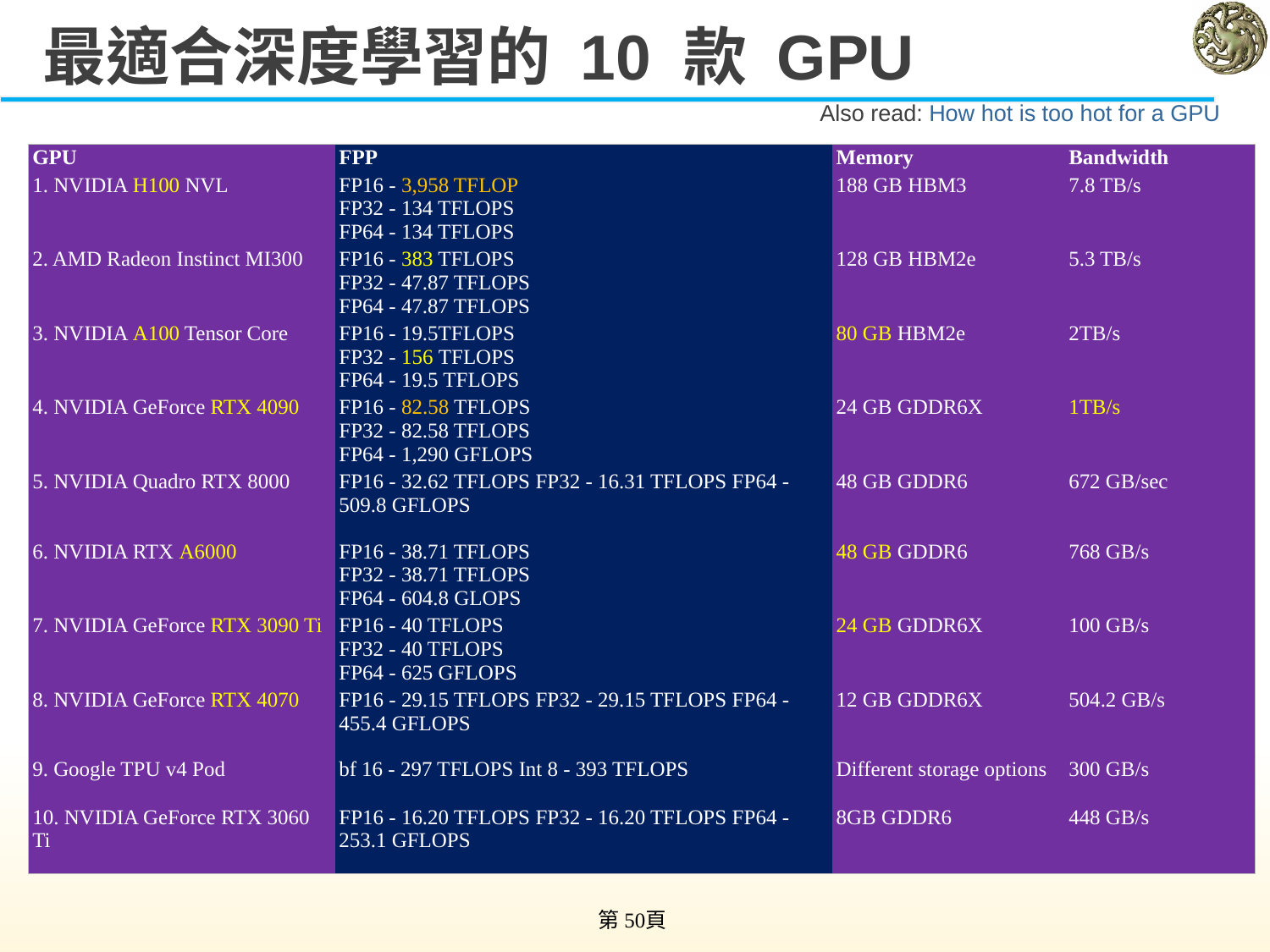

# 最適合深度學習的 10 款 GPU
Also read: How hot is too hot for a GPU
| GPU | FPP | Memory | Bandwidth |
| --- | --- | --- | --- |
| 1. NVIDIA H100 NVL | FP16 - 3,958 TFLOP FP32 - 134 TFLOPS FP64 - 134 TFLOPS | 188 GB HBM3 | 7.8 TB/s |
| 2. AMD Radeon Instinct MI300 | FP16 - 383 TFLOPS FP32 - 47.87 TFLOPS FP64 - 47.87 TFLOPS | 128 GB HBM2e | 5.3 TB/s |
| 3. NVIDIA A100 Tensor Core | FP16 - 19.5TFLOPS FP32 - 156 TFLOPS FP64 - 19.5 TFLOPS | 80 GB HBM2e | 2TB/s |
| 4. NVIDIA GeForce RTX 4090 | FP16 - 82.58 TFLOPS FP32 - 82.58 TFLOPS FP64 - 1,290 GFLOPS | 24 GB GDDR6X | 1TB/s |
| 5. NVIDIA Quadro RTX 8000 | FP16 - 32.62 TFLOPS FP32 - 16.31 TFLOPS FP64 - 509.8 GFLOPS | 48 GB GDDR6 | 672 GB/sec |
| 6. NVIDIA RTX A6000 | FP16 - 38.71 TFLOPS FP32 - 38.71 TFLOPS FP64 - 604.8 GLOPS | 48 GB GDDR6 | 768 GB/s |
| 7. NVIDIA GeForce RTX 3090 Ti | FP16 - 40 TFLOPS FP32 - 40 TFLOPS FP64 - 625 GFLOPS | 24 GB GDDR6X | 100 GB/s |
| 8. NVIDIA GeForce RTX 4070 | FP16 - 29.15 TFLOPS FP32 - 29.15 TFLOPS FP64 - 455.4 GFLOPS | 12 GB GDDR6X | 504.2 GB/s |
| 9. Google TPU v4 Pod | bf 16 - 297 TFLOPS Int 8 - 393 TFLOPS | Different storage options | 300 GB/s |
| 10. NVIDIA GeForce RTX 3060 Ti | FP16 - 16.20 TFLOPS FP32 - 16.20 TFLOPS FP64 - 253.1 GFLOPS | 8GB GDDR6 | 448 GB/s |